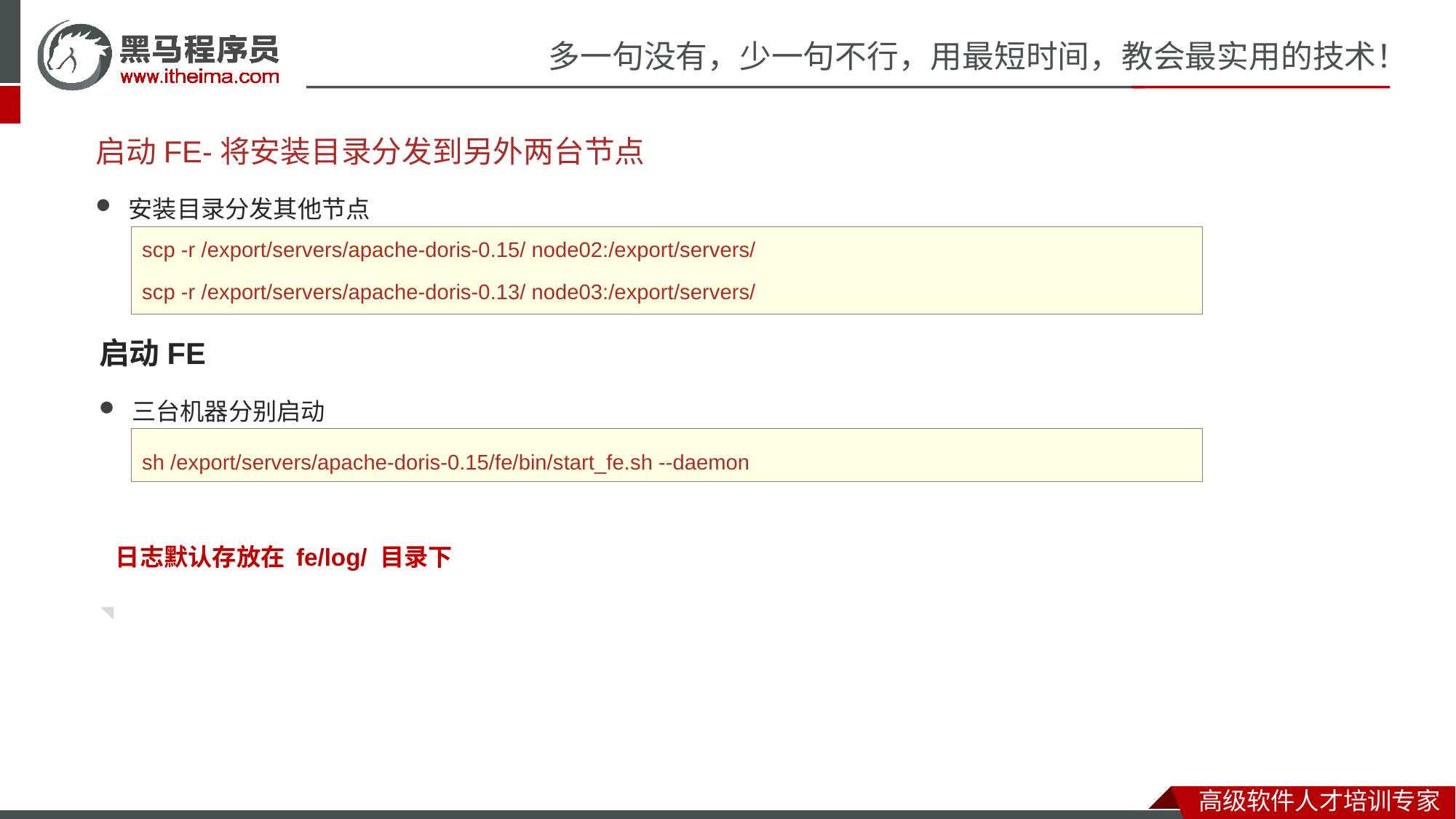

# 启动FE-将安装目录分发到另外两台节点
安装目录分发其他节点

scp -r /export/servers/apache-doris-0.15/ node02:/export/servers/
scp -r /export/servers/apache-doris-0.13/ node03:/export/servers/

启动FE
三台机器分别启动

  日志默认存放在 fe/log/ 目录下

sh /export/servers/apache-doris-0.15/fe/bin/start_fe.sh --daemon